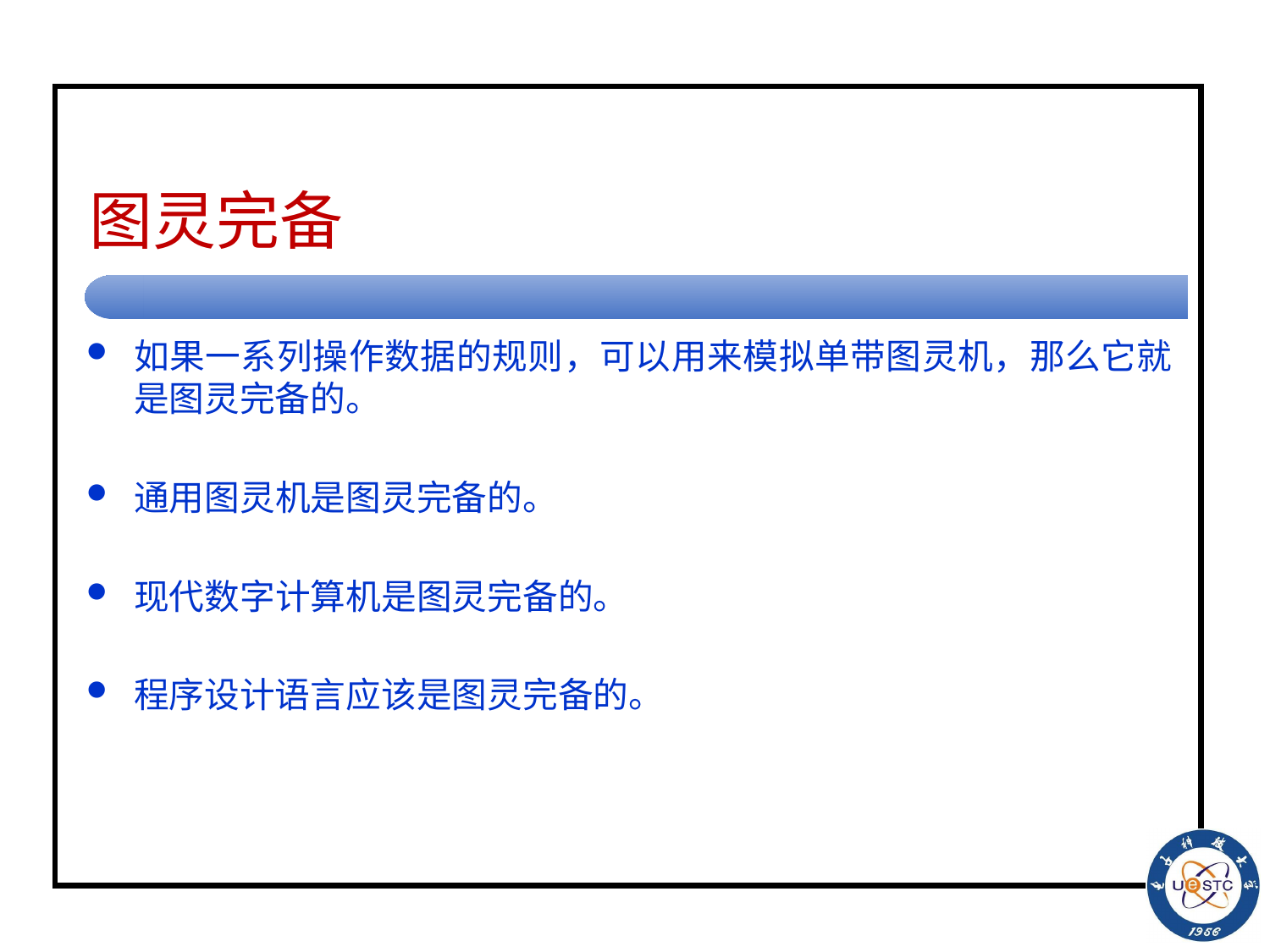

# 图灵完备
如果一系列操作数据的规则，可以用来模拟单带图灵机，那么它就是图灵完备的。

通用图灵机是图灵完备的。

现代数字计算机是图灵完备的。

程序设计语言应该是图灵完备的。